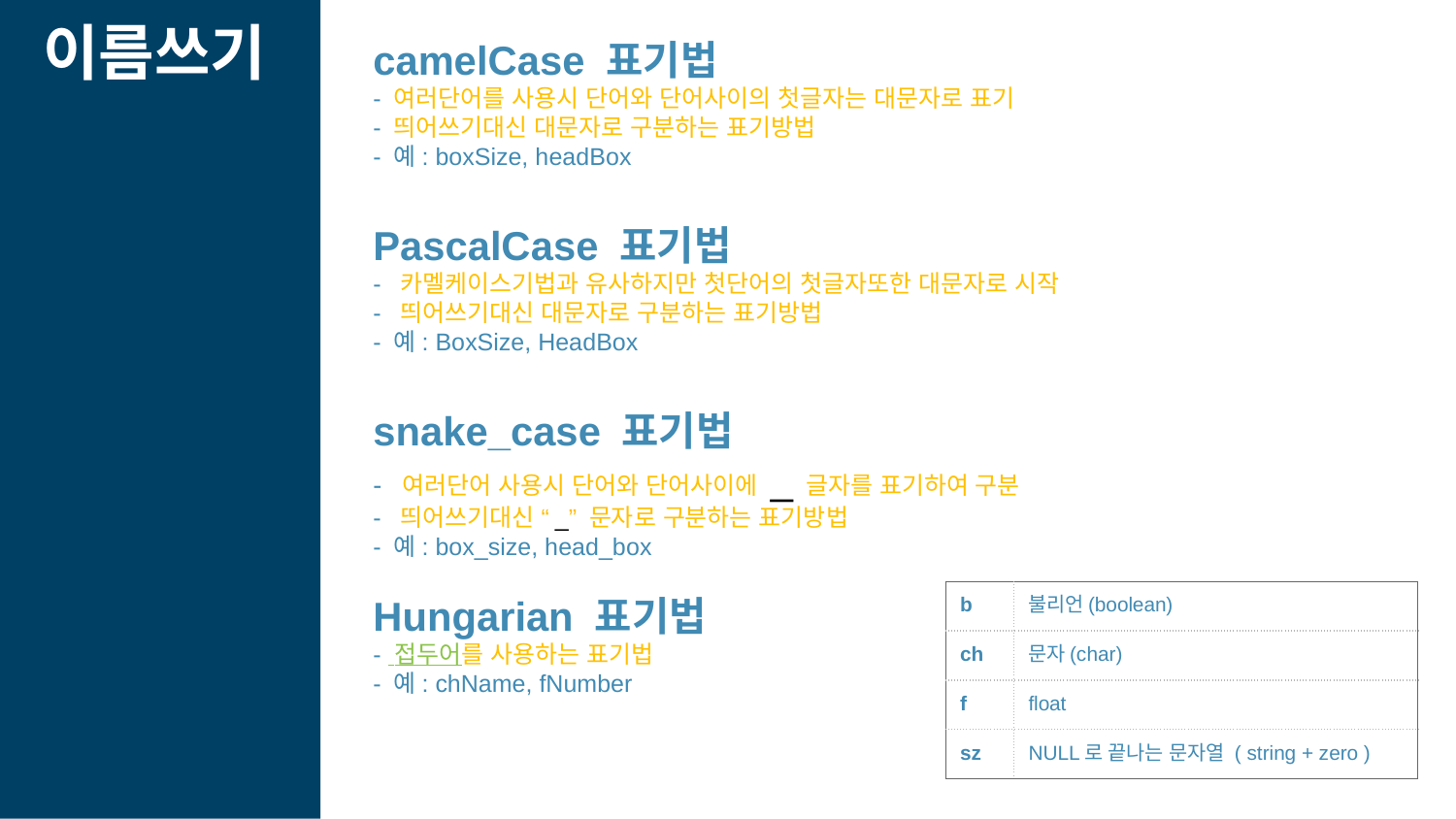

이름쓰기

camelCase 표기법
- 여러단어를 사용시 단어와 단어사이의 첫글자는 대문자로 표기
- 띄어쓰기대신 대문자로 구분하는 표기방법
- 예: boxSize, headBox
PascalCase 표기법
-  카멜케이스기법과 유사하지만 첫단어의 첫글자또한 대문자로 시작
-  띄어쓰기대신 대문자로 구분하는 표기방법
- 예: BoxSize, HeadBox
snake_case 표기법
-  여러단어 사용시 단어와 단어사이에 _ 글자를 표기하여 구분
-  띄어쓰기대신 “_” 문자로 구분하는 표기방법
- 예: box_size, head_box
Hungarian 표기법
-  접두어를 사용하는 표기법
- 예: chName, fNumber
| b | 불리언(boolean) |
| --- | --- |
| ch | 문자(char) |
| f | float |
| sz | NULL로 끝나는 문자열 ( string + zero ) |